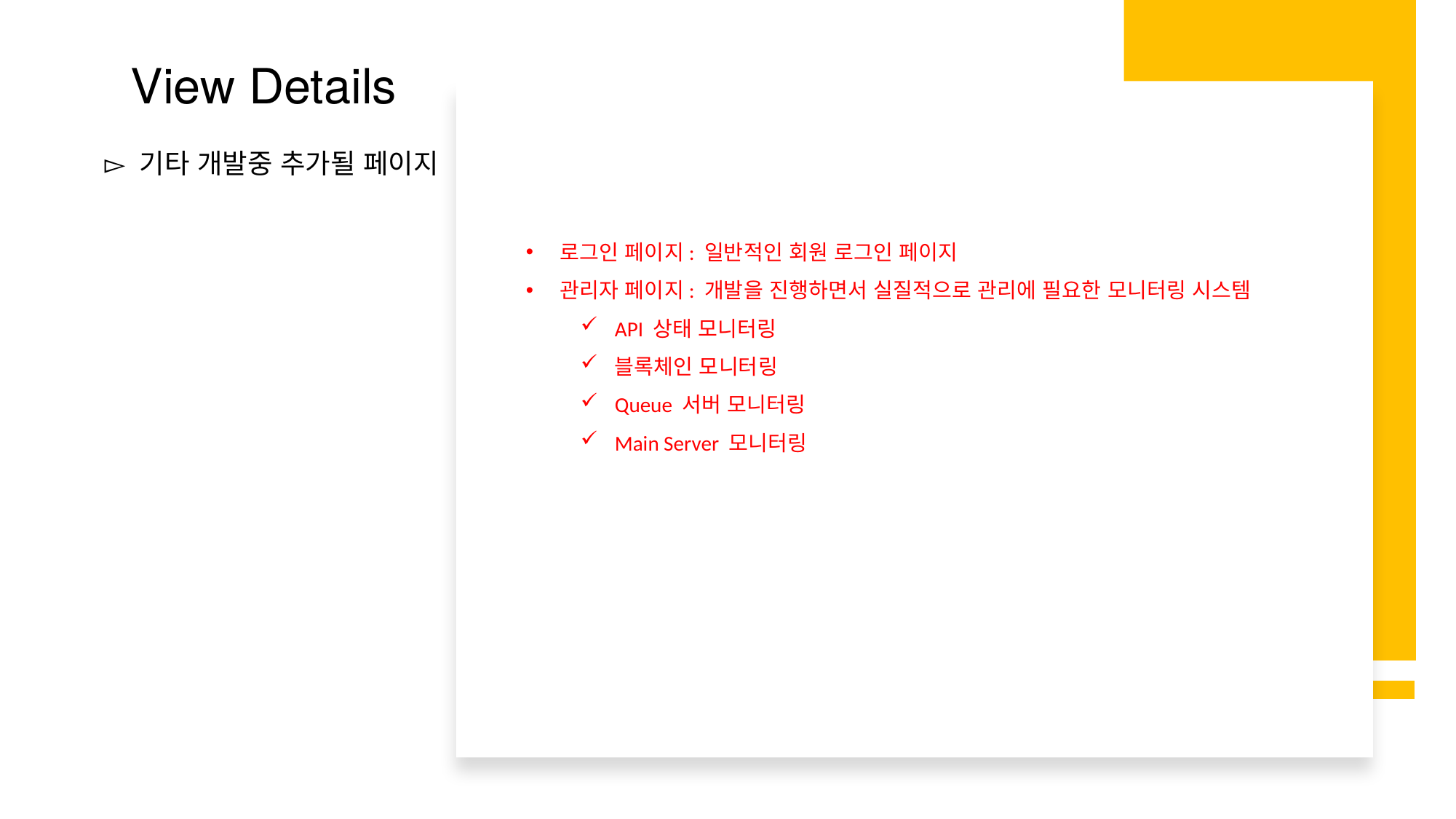

View Details

▻ 기타 개발중 추가될 페이지
로그인 페이지: 일반적인 회원 로그인 페이지
관리자 페이지: 개발을 진행하면서 실질적으로 관리에 필요한 모니터링 시스템
API 상태 모니터링
블록체인 모니터링
Queue 서버 모니터링
Main Server 모니터링